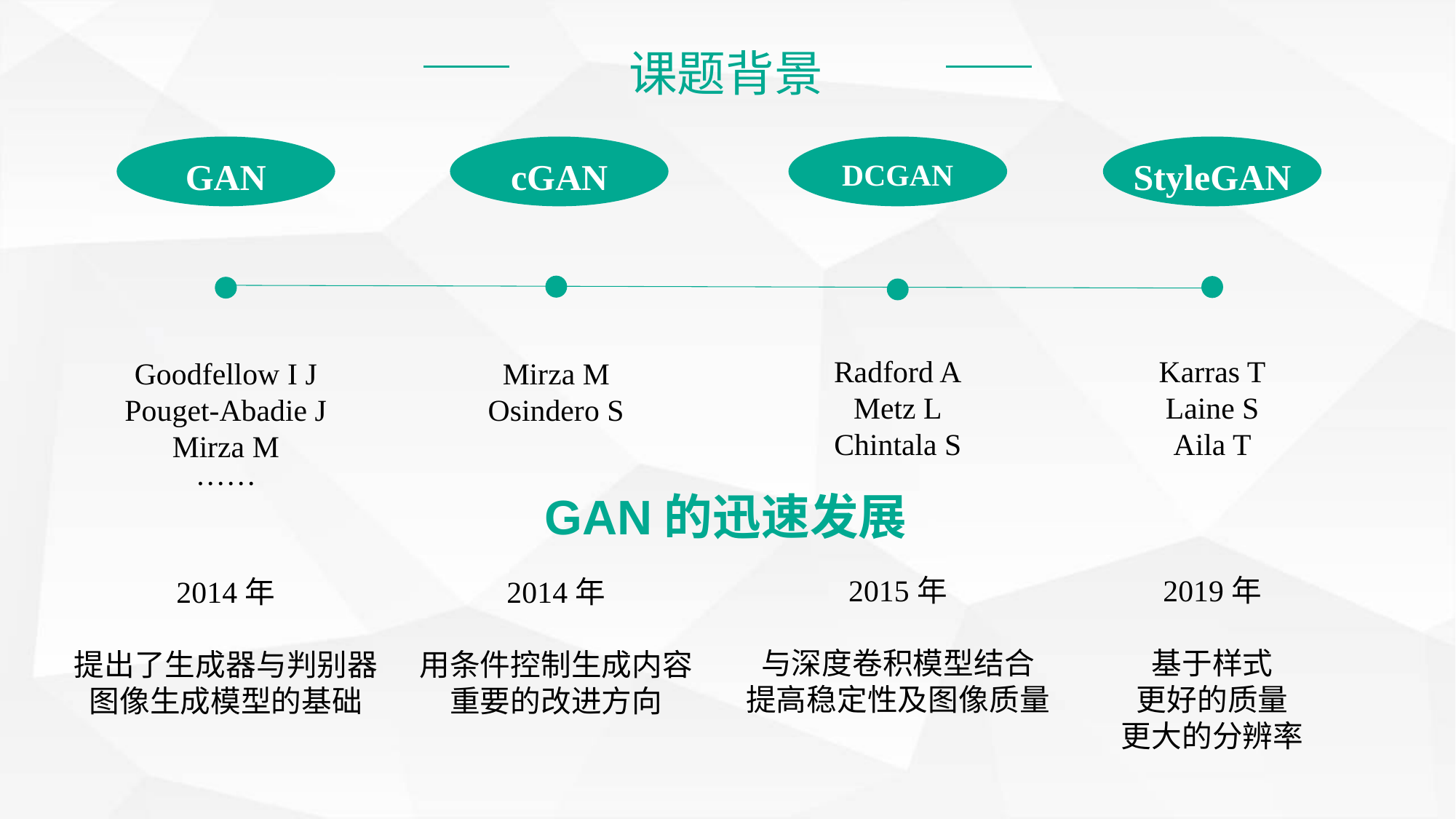

课题背景
GAN
cGAN
StyleGAN
DCGAN

Radford A
Metz L
Chintala S

2015年

与深度卷积模型结合
提高稳定性及图像质量
Karras T
Laine S
Aila T

2019年

基于样式
更好的质量
更大的分辨率
Goodfellow I J
Pouget-Abadie J
Mirza M
······

2014年

提出了生成器与判别器
图像生成模型的基础
Mirza M
Osindero S

2014年

用条件控制生成内容
重要的改进方向
GAN的迅速发展